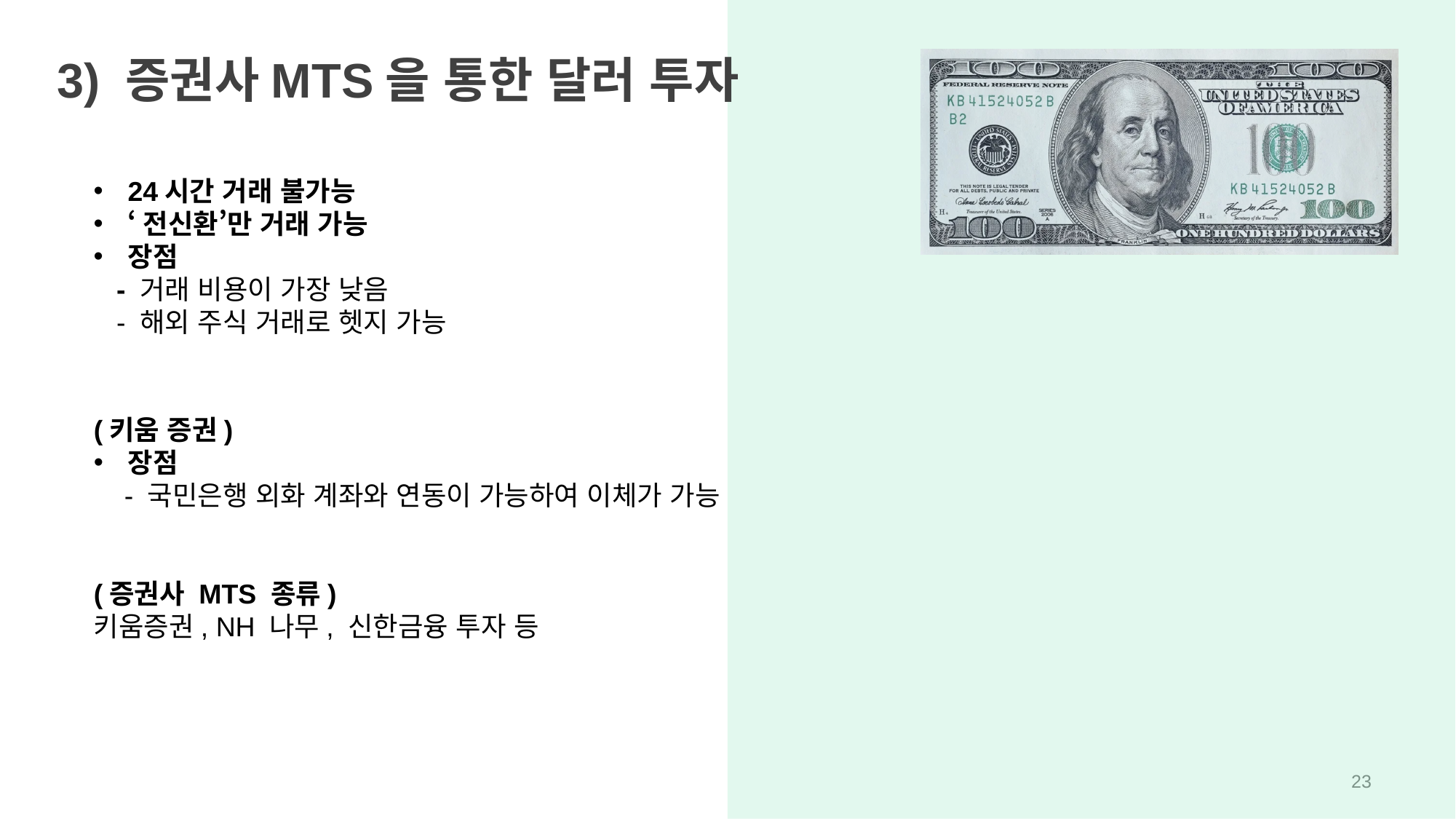

3) 증권사MTS을 통한 달러 투자
24시간 거래 불가능
‘전신환’만 거래 가능
장점
   - 거래 비용이 가장 낮음
   - 해외 주식 거래로 헷지 가능
(키움 증권)
장점
    - 국민은행 외화 계좌와 연동이 가능하여 이체가 가능

(증권사 MTS 종류)
키움증권, NH 나무, 신한금융 투자 등
23